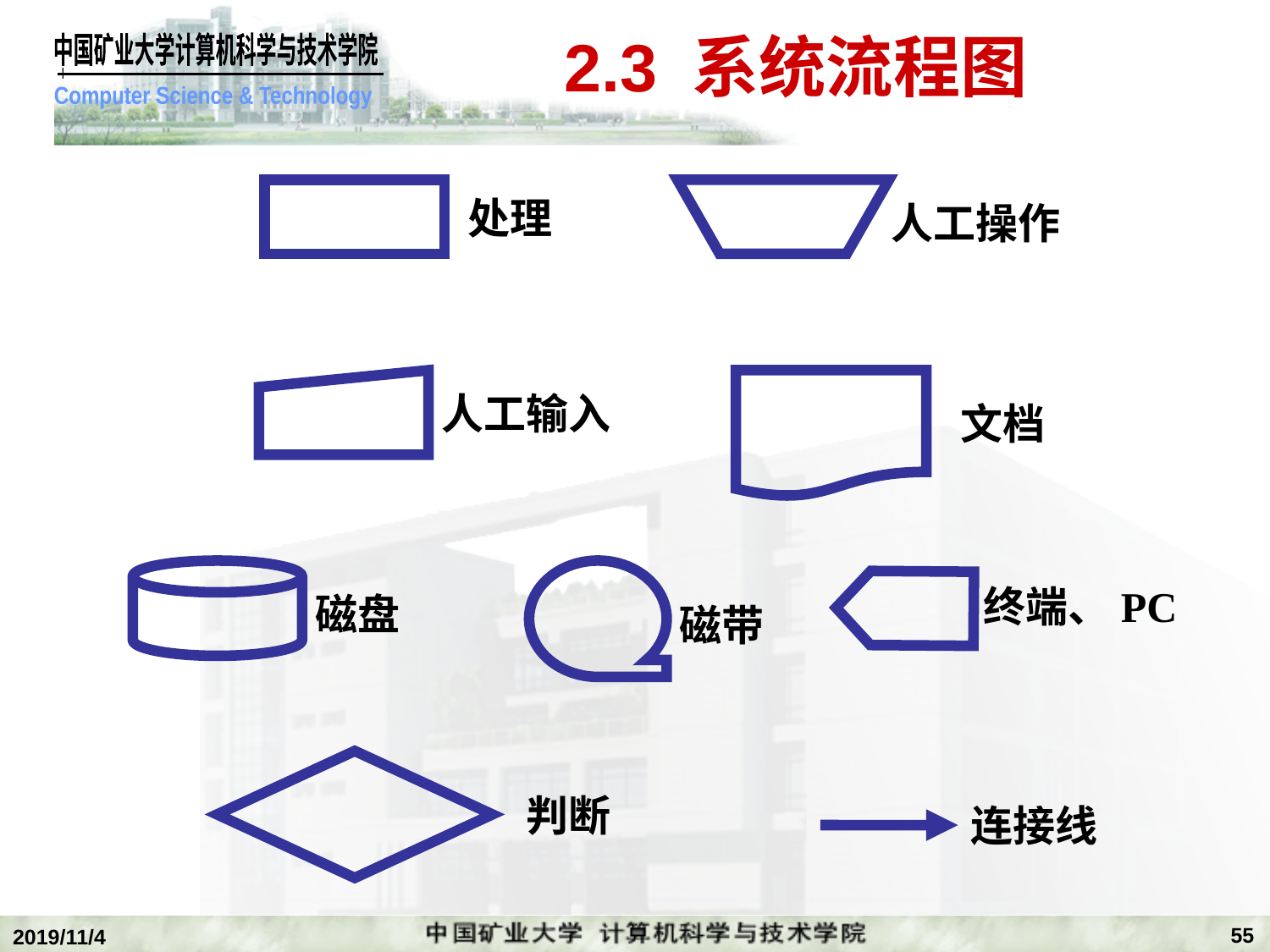

# 2.3 系统流程图

处理

人工操作

人工输入

文档

磁盘

磁带

终端、PC

判断
连接线

55
2019/11/4